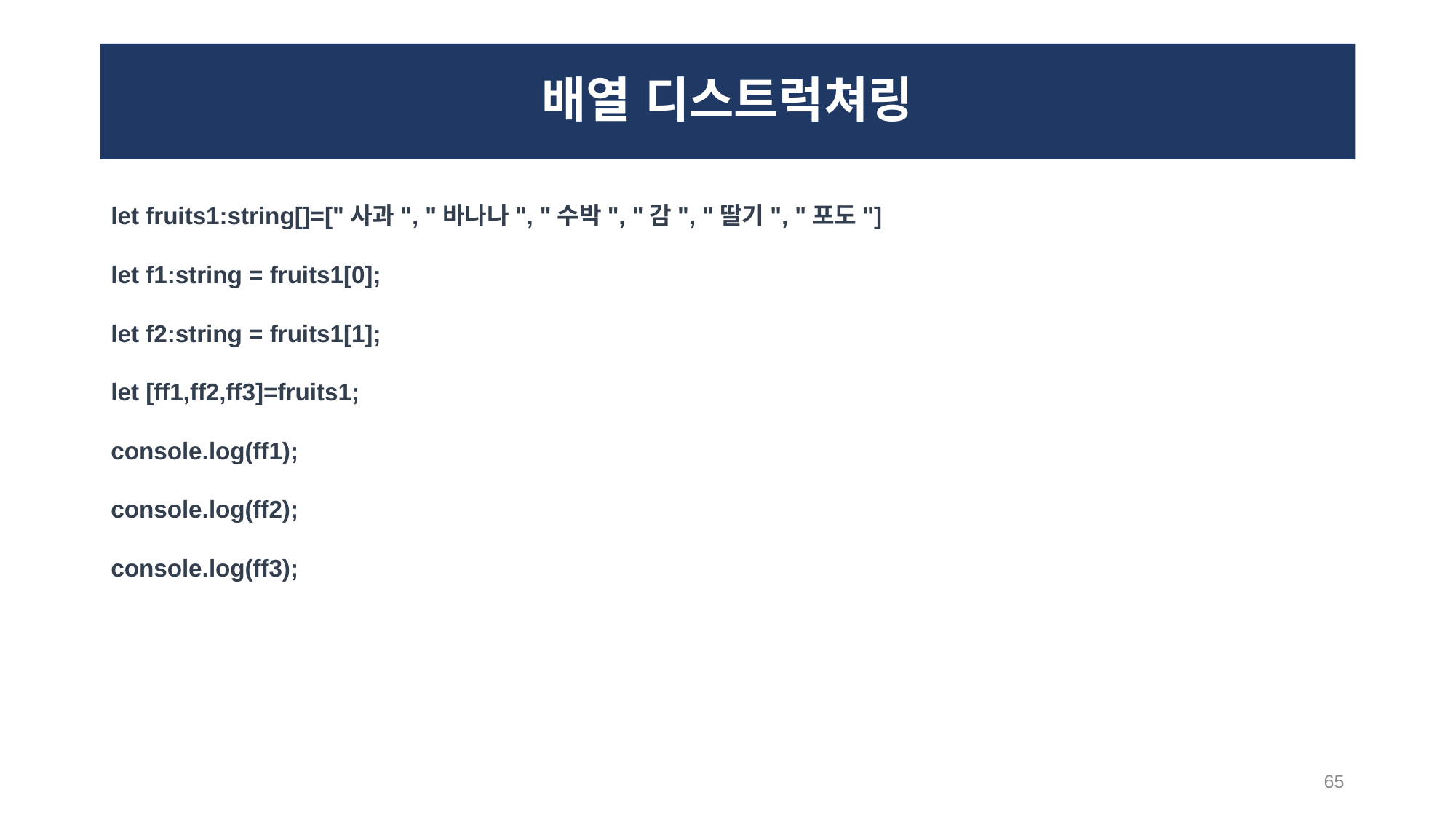

# 배열 디스트럭쳐링
let fruits1:string[]=["사과", "바나나", "수박", "감", "딸기", "포도"]
let f1:string = fruits1[0];
let f2:string = fruits1[1];
let [ff1,ff2,ff3]=fruits1;
console.log(ff1);
console.log(ff2);
console.log(ff3);

65